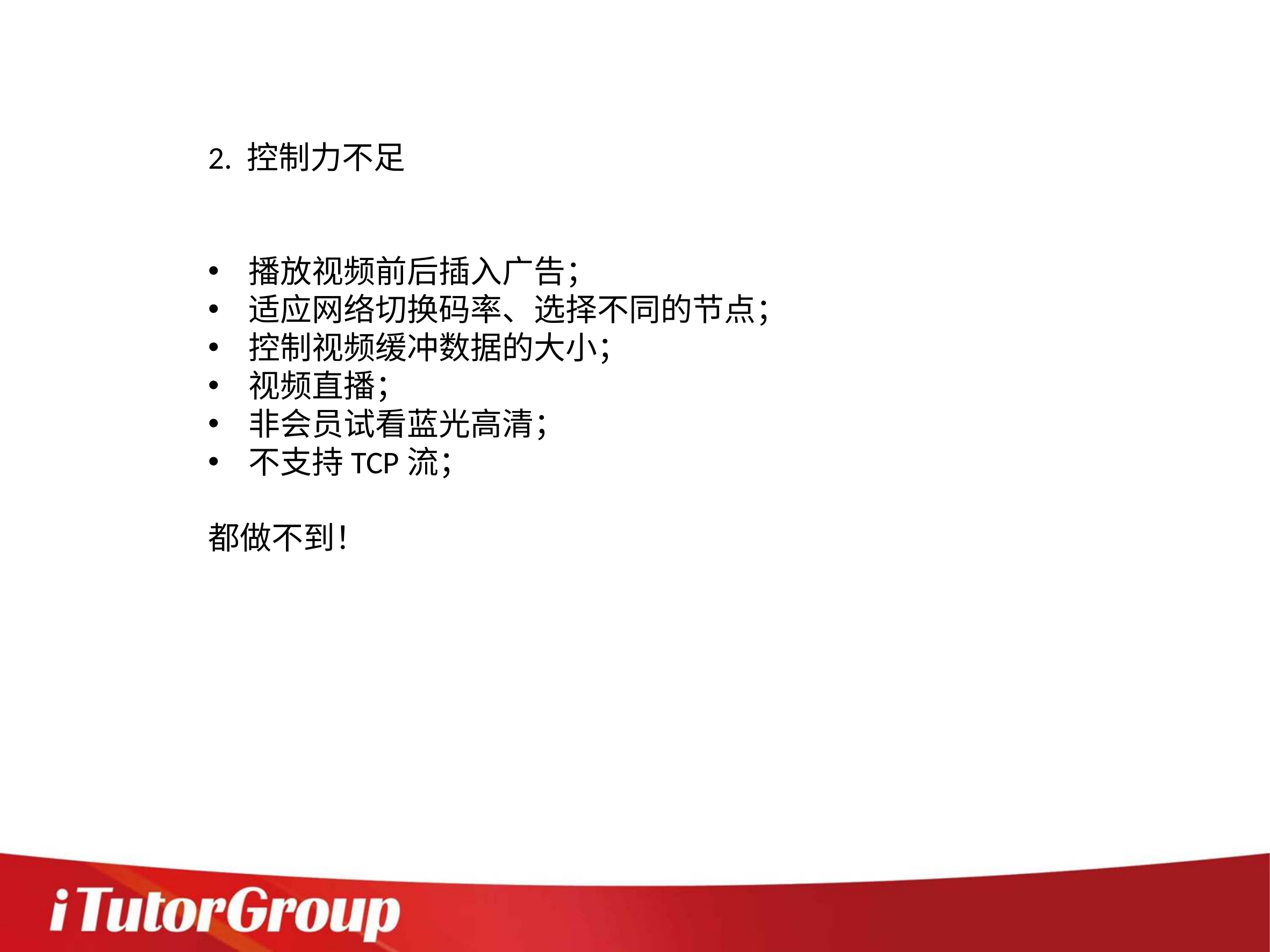

2. 控制力不足

播放视频前后插入广告；
适应网络切换码率、选择不同的节点；
控制视频缓冲数据的大小；
视频直播；
非会员试看蓝光高清；
不支持TCP流；

都做不到！